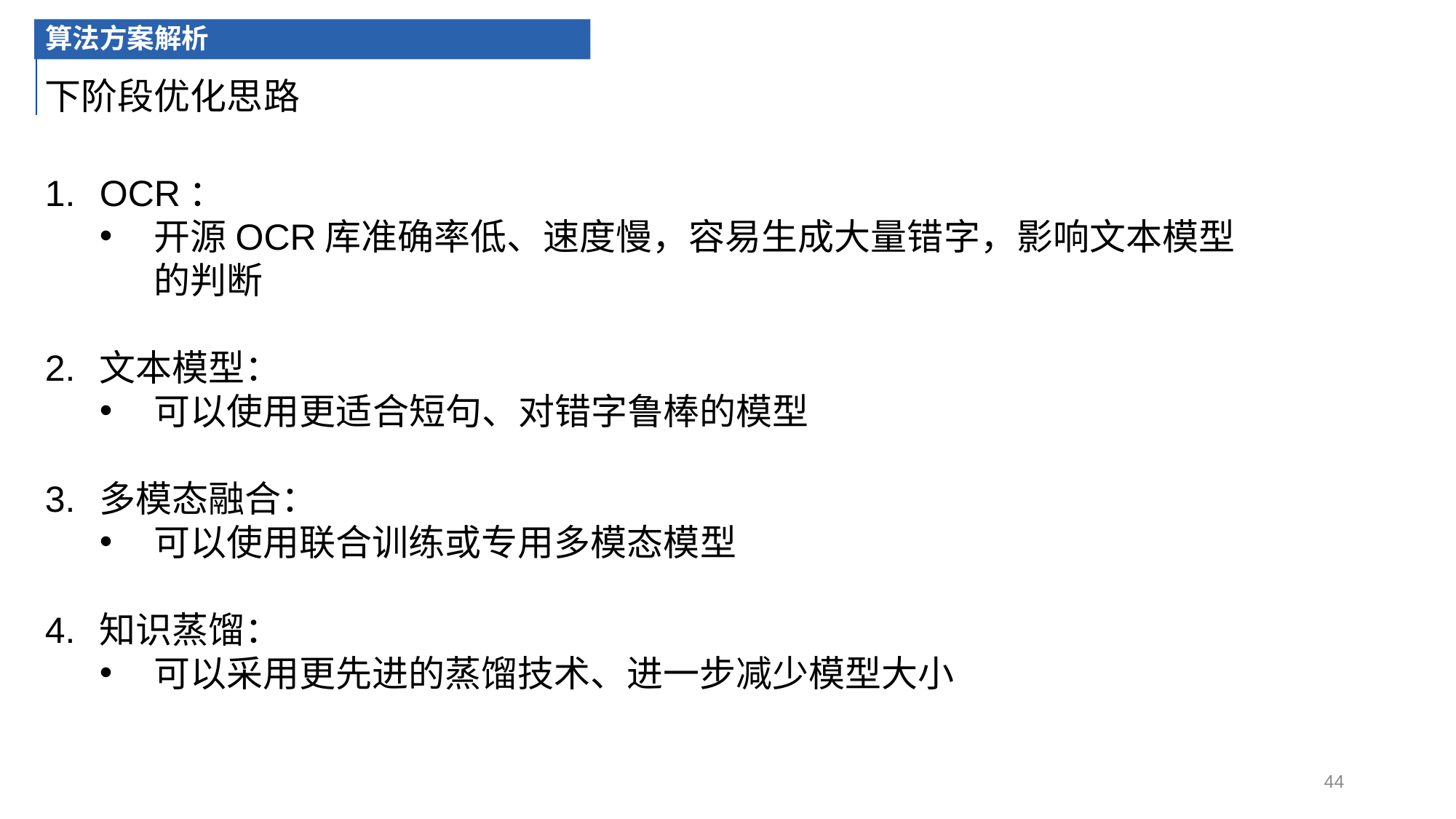

算法方案解析
下阶段优化思路
OCR：
开源OCR库准确率低、速度慢，容易生成大量错字，影响文本模型的判断

文本模型：
可以使用更适合短句、对错字鲁棒的模型

多模态融合：
可以使用联合训练或专用多模态模型

知识蒸馏：
可以采用更先进的蒸馏技术、进一步减少模型大小
44